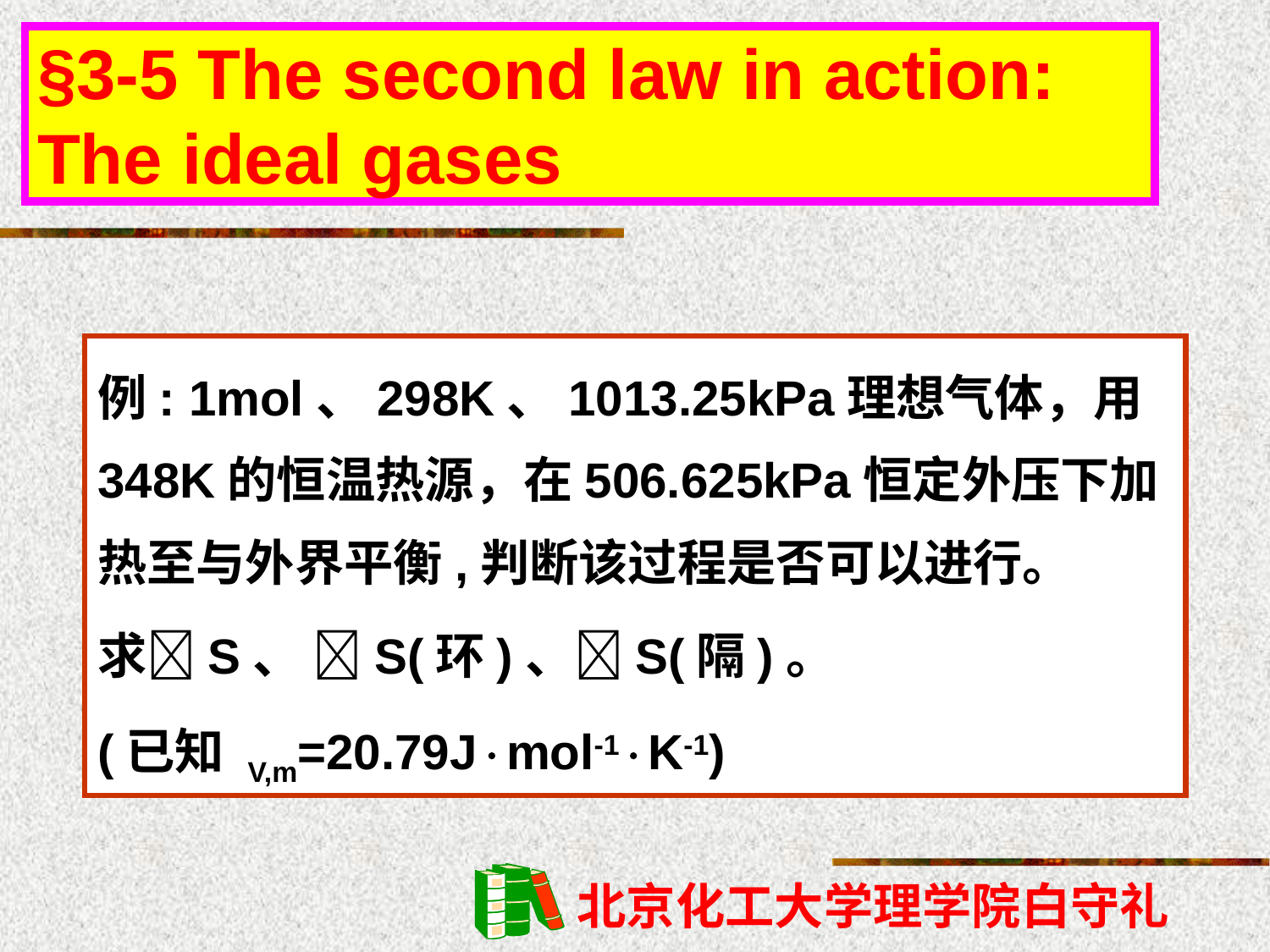

§3-5 The second law in action: The ideal gases
例: 1mol、298K、1013.25kPa理想气体，用348K的恒温热源，在506.625kPa恒定外压下加热至与外界平衡,判断该过程是否可以进行。
求ΔS、 ΔS(环)、ΔS(隔)。
(已知 V,m=20.79J⋅mol-1⋅K-1)